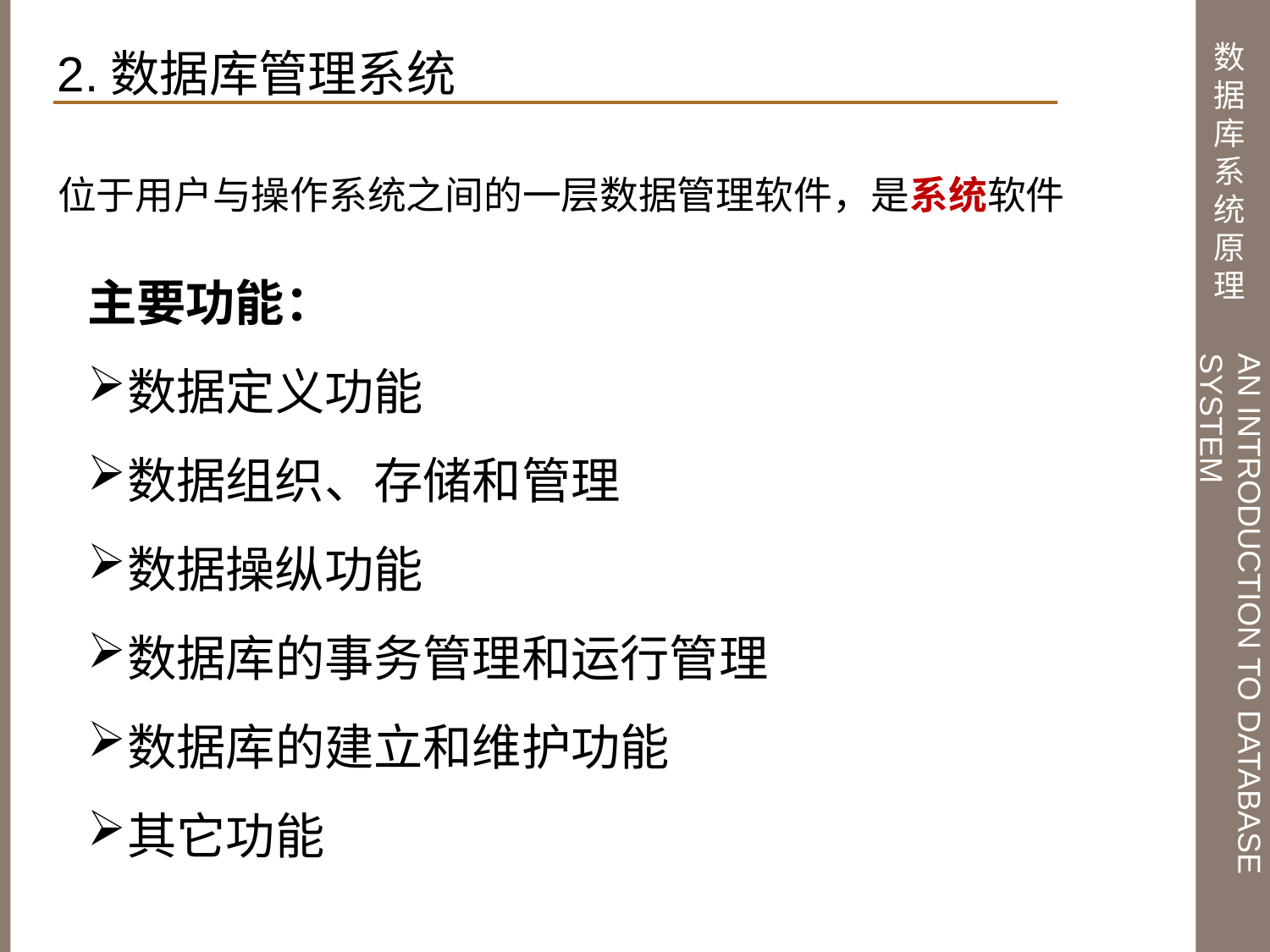

2.数据库管理系统
位于用户与操作系统之间的一层数据管理软件，是系统软件
主要功能：
数据定义功能
数据组织、存储和管理
数据操纵功能
数据库的事务管理和运行管理
数据库的建立和维护功能
其它功能